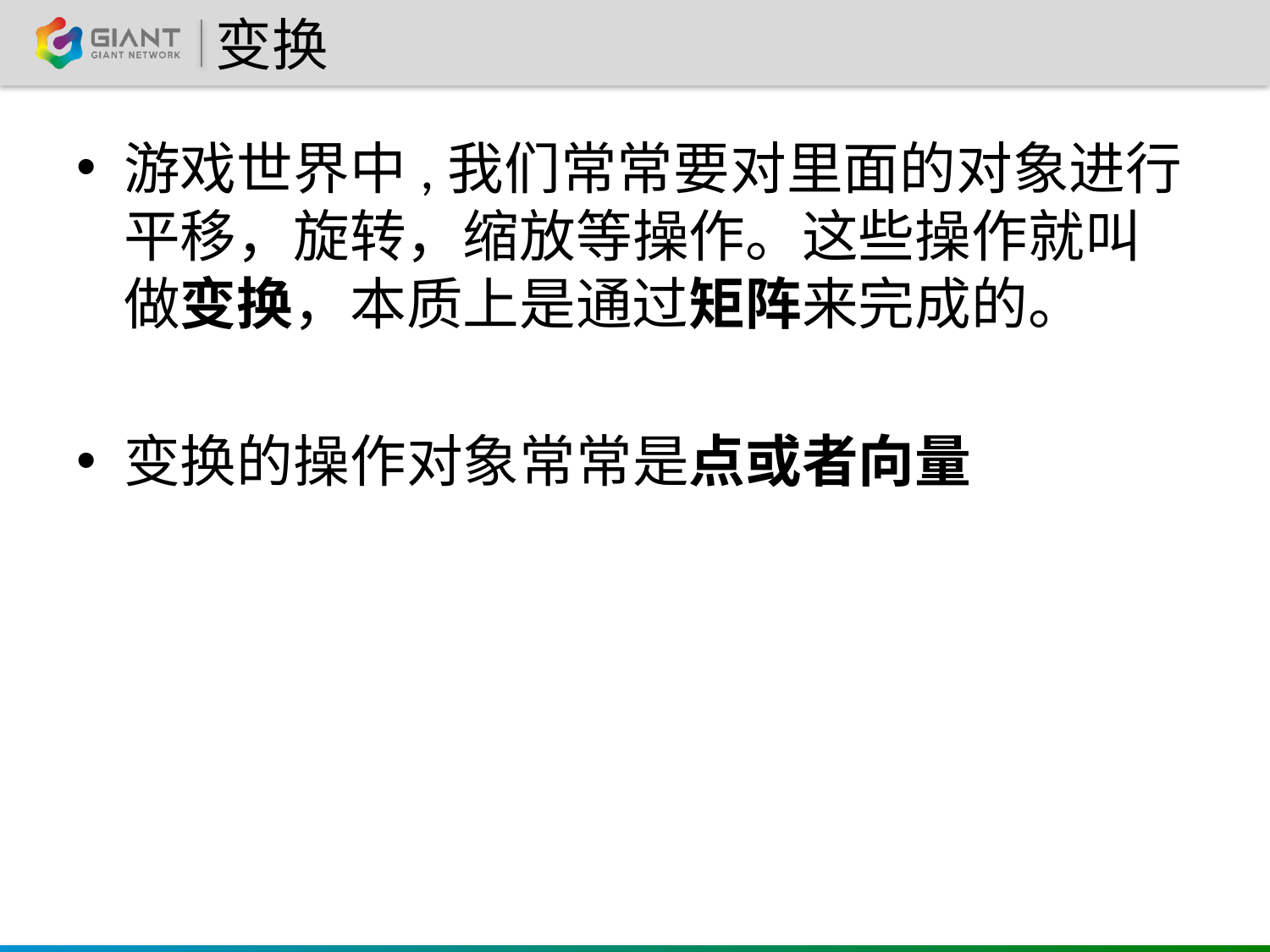

# 变换
游戏世界中,我们常常要对里面的对象进行平移，旋转，缩放等操作。这些操作就叫做变换，本质上是通过矩阵来完成的。

变换的操作对象常常是点或者向量